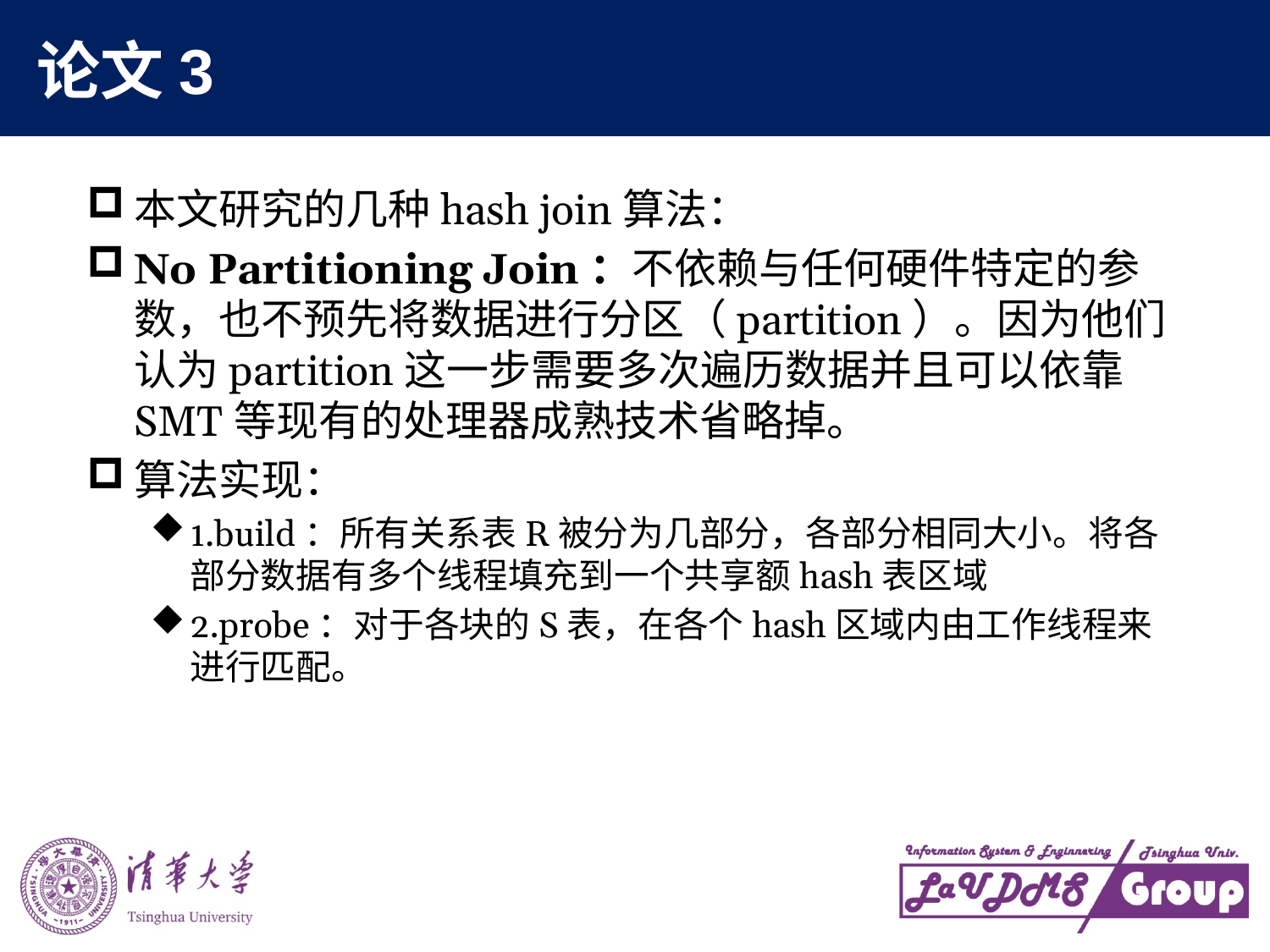

# 论文3
本文研究的几种hash join算法：
No Partitioning Join：不依赖与任何硬件特定的参数，也不预先将数据进行分区（partition）。因为他们认为partition这一步需要多次遍历数据并且可以依靠SMT等现有的处理器成熟技术省略掉。
算法实现：
1.build：所有关系表R被分为几部分，各部分相同大小。将各部分数据有多个线程填充到一个共享额hash表区域
2.probe：对于各块的S表，在各个hash区域内由工作线程来进行匹配。